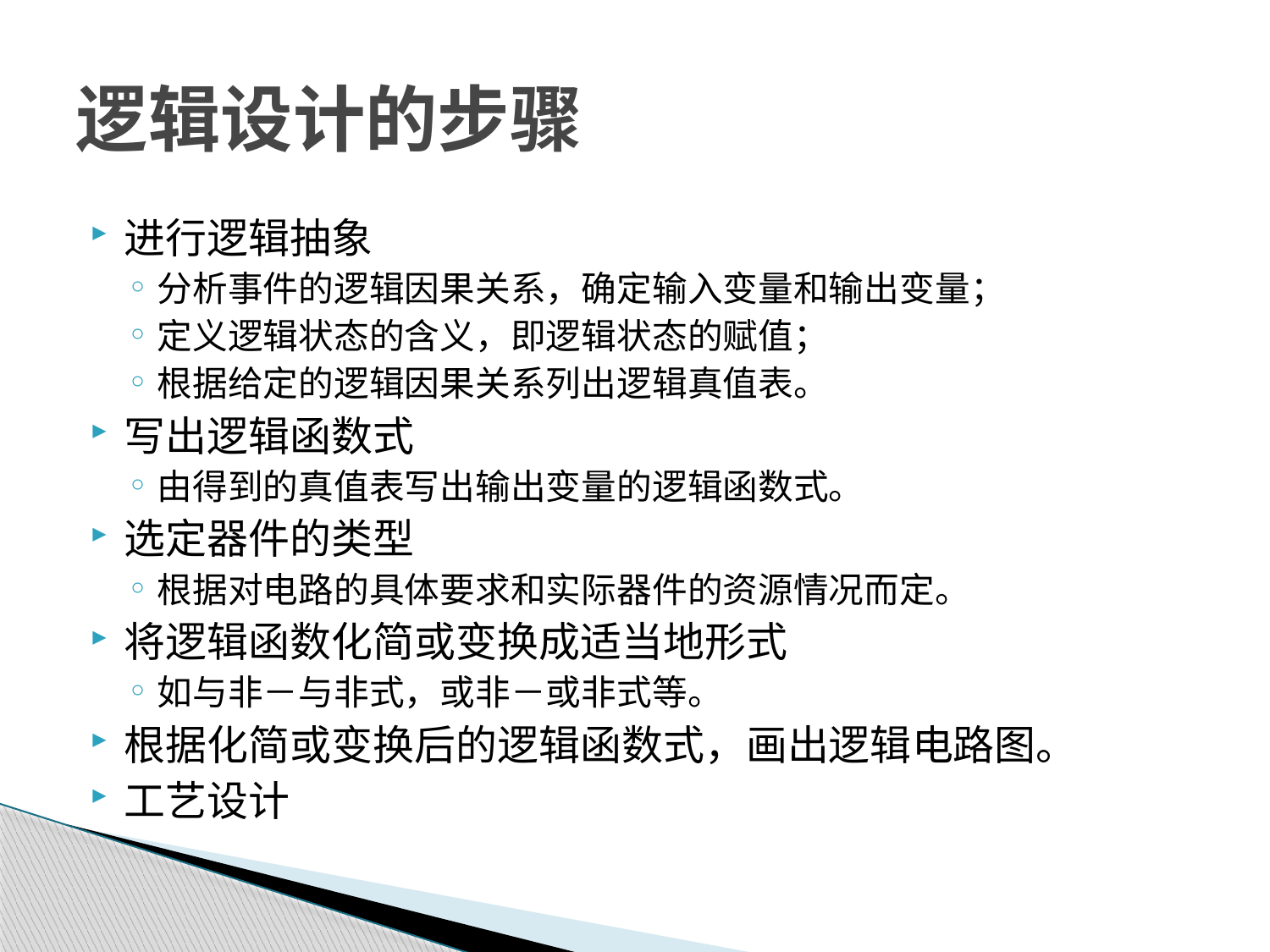

# 逻辑设计的步骤
进行逻辑抽象
分析事件的逻辑因果关系，确定输入变量和输出变量；
定义逻辑状态的含义，即逻辑状态的赋值；
根据给定的逻辑因果关系列出逻辑真值表。
写出逻辑函数式
由得到的真值表写出输出变量的逻辑函数式。
选定器件的类型
根据对电路的具体要求和实际器件的资源情况而定。
将逻辑函数化简或变换成适当地形式
如与非－与非式，或非－或非式等。
根据化简或变换后的逻辑函数式，画出逻辑电路图。
工艺设计